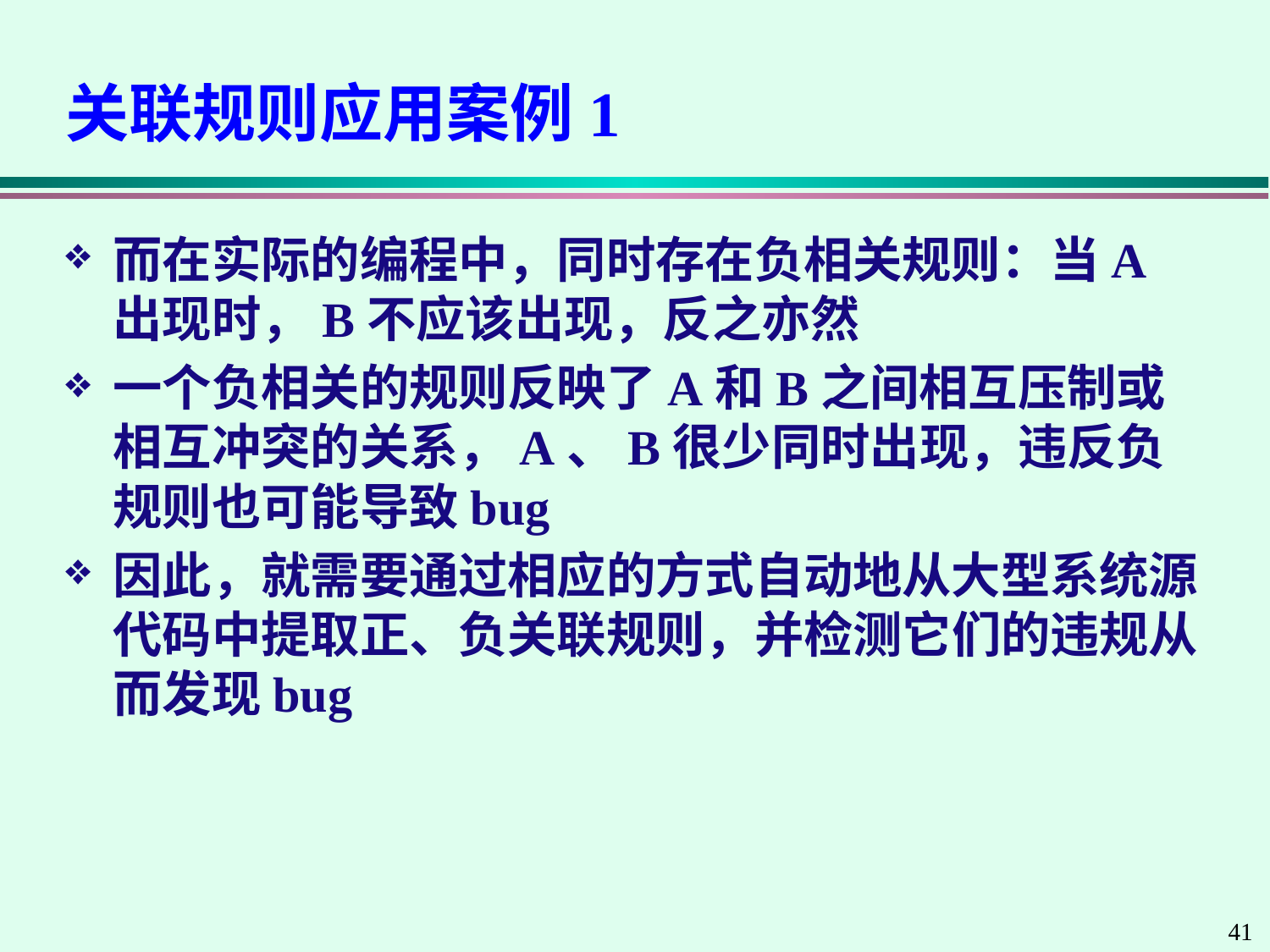

# 关联规则应用案例1
而在实际的编程中，同时存在负相关规则：当A出现时，B不应该出现，反之亦然
一个负相关的规则反映了A和B之间相互压制或相互冲突的关系，A、B很少同时出现，违反负规则也可能导致bug
因此，就需要通过相应的方式自动地从大型系统源代码中提取正、负关联规则，并检测它们的违规从而发现bug